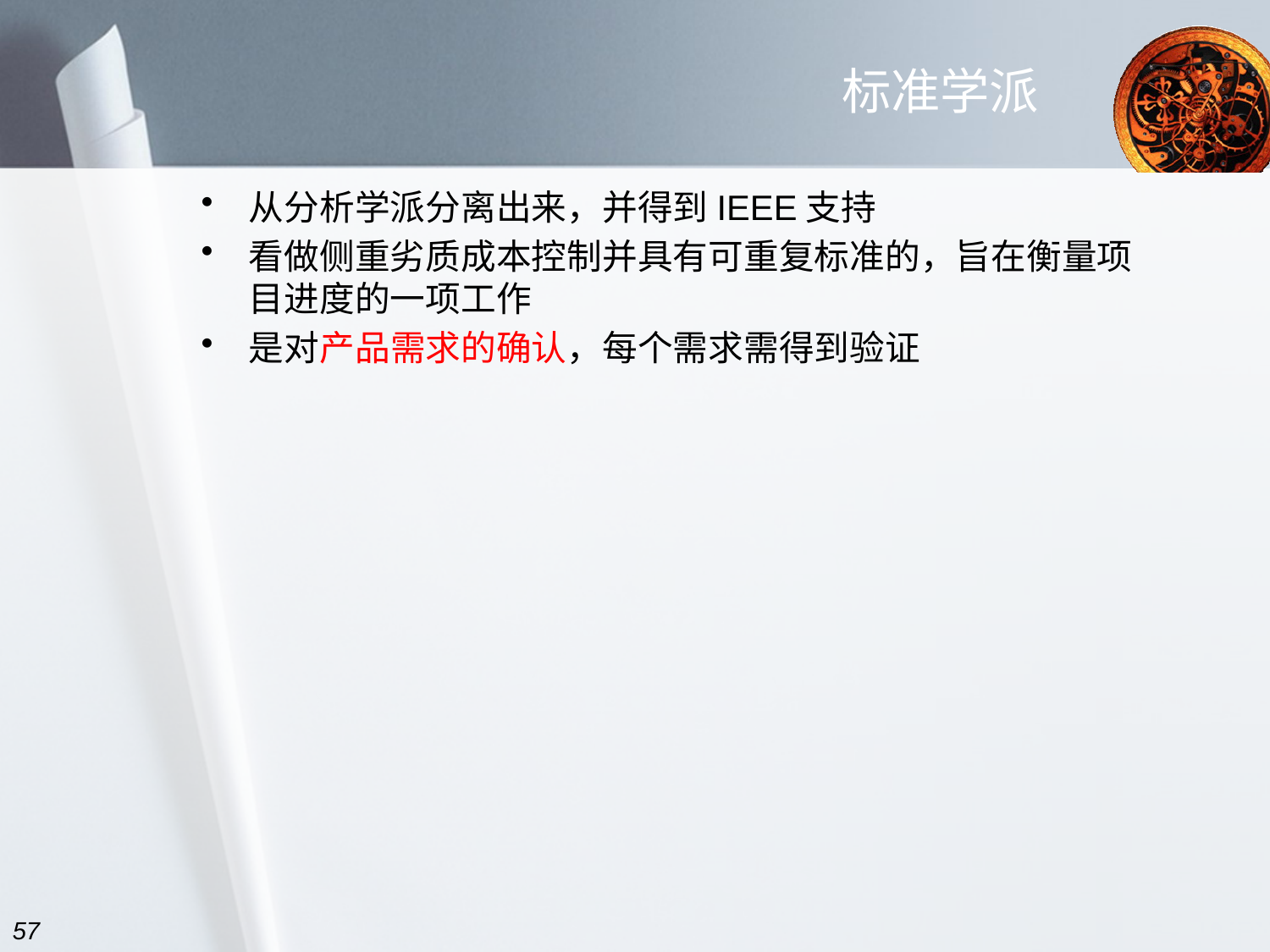

# 标准学派
从分析学派分离出来，并得到IEEE支持
看做侧重劣质成本控制并具有可重复标准的，旨在衡量项目进度的一项工作
是对产品需求的确认，每个需求需得到验证
57